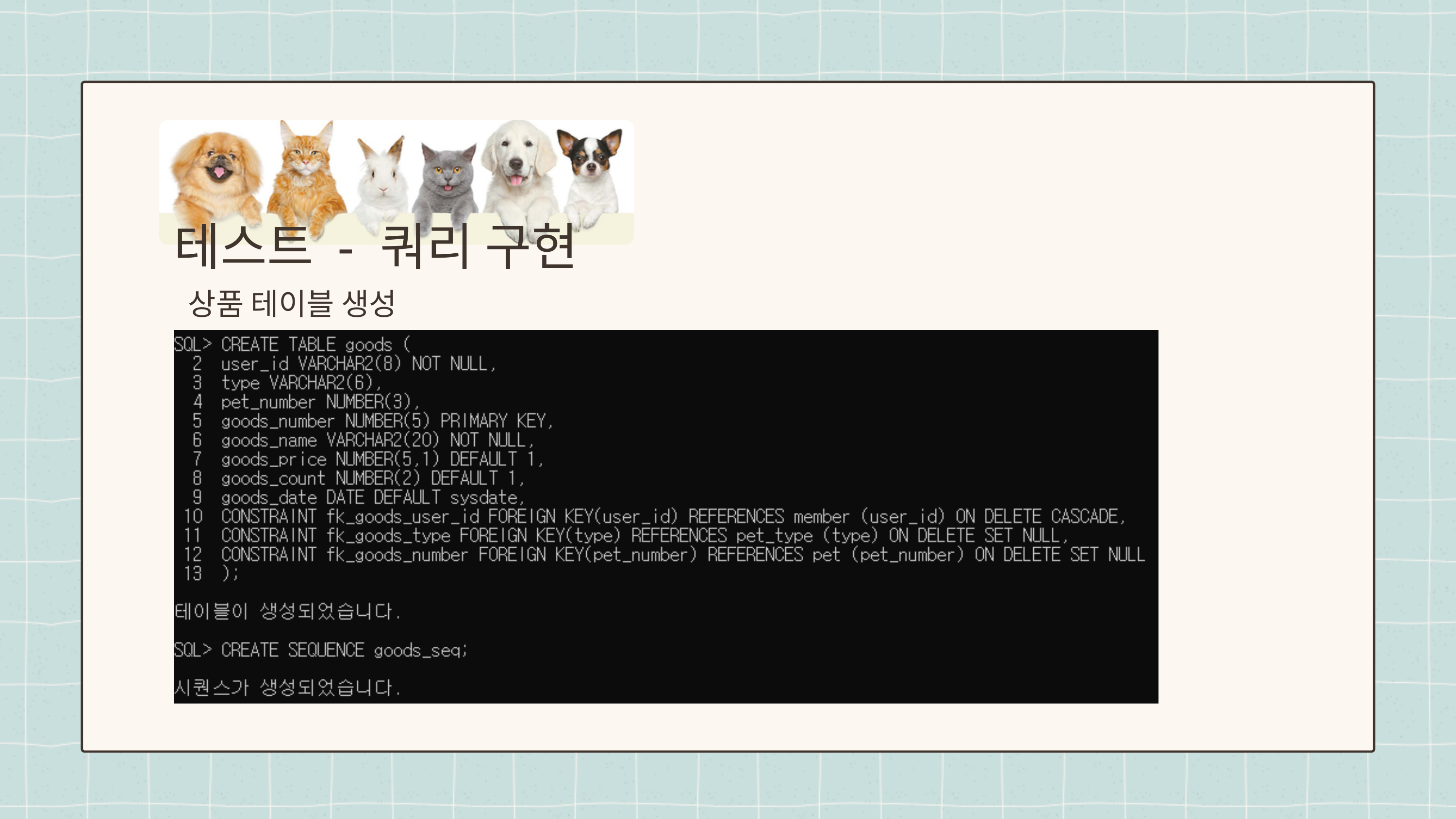

테스트 - 쿼리 구현
 상품 테이블 생성